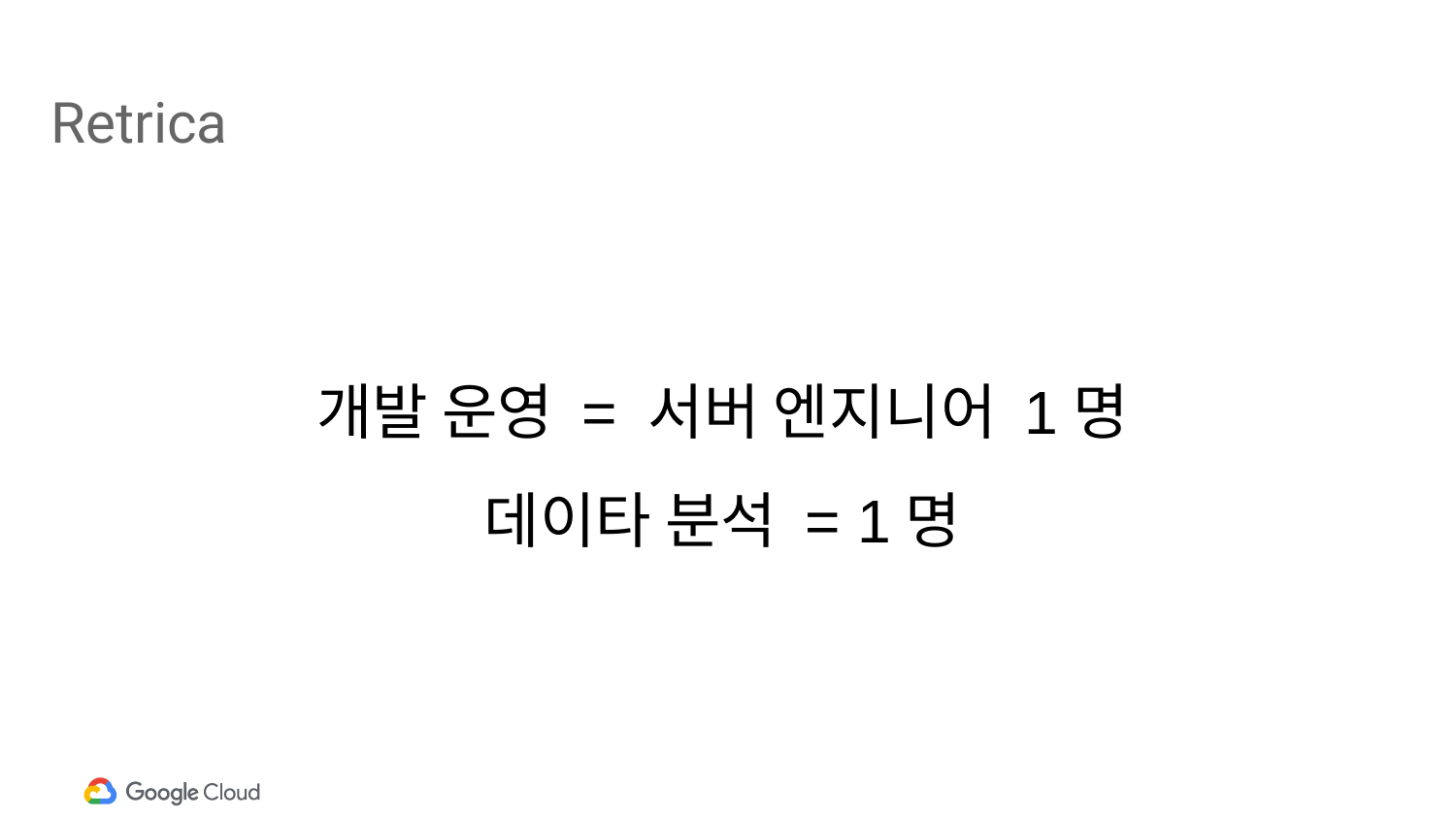

Retrica
개발 운영 = 서버 엔지니어 1명
데이타 분석 = 1명